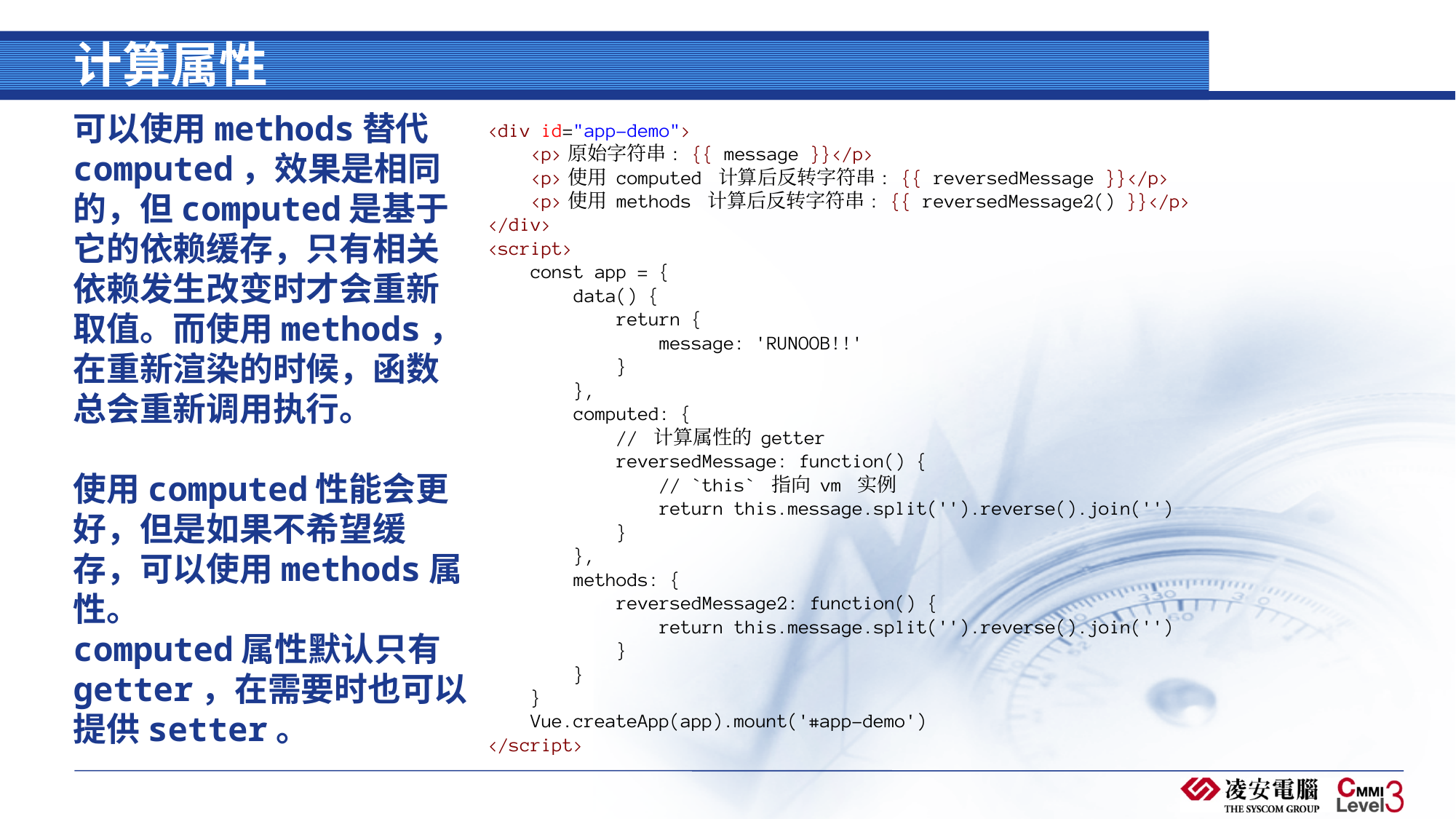

# 计算属性
可以使用methods替代computed，效果是相同的，但computed是基于它的依赖缓存，只有相关依赖发生改变时才会重新取值。而使用methods，在重新渲染的时候，函数总会重新调用执行。

使用computed性能会更好，但是如果不希望缓存，可以使用methods属性。
computed属性默认只有getter，在需要时也可以提供setter。
<div id="app-demo">
    <p>原始字符串: {{ message }}</p>
    <p>使用 computed 计算后反转字符串: {{ reversedMessage }}</p>
    <p>使用 methods 计算后反转字符串: {{ reversedMessage2() }}</p>
</div>
<script>
    const app = {
        data() {
            return {
                message: 'RUNOOB!!'
            }
        },
        computed: {
            // 计算属性的 getter
            reversedMessage: function() {
                // `this` 指向 vm 实例
                return this.message.split('').reverse().join('')
            }
        },
        methods: {
            reversedMessage2: function() {
                return this.message.split('').reverse().join('')
            }
        }
    }
    Vue.createApp(app).mount('#app-demo')
</script>